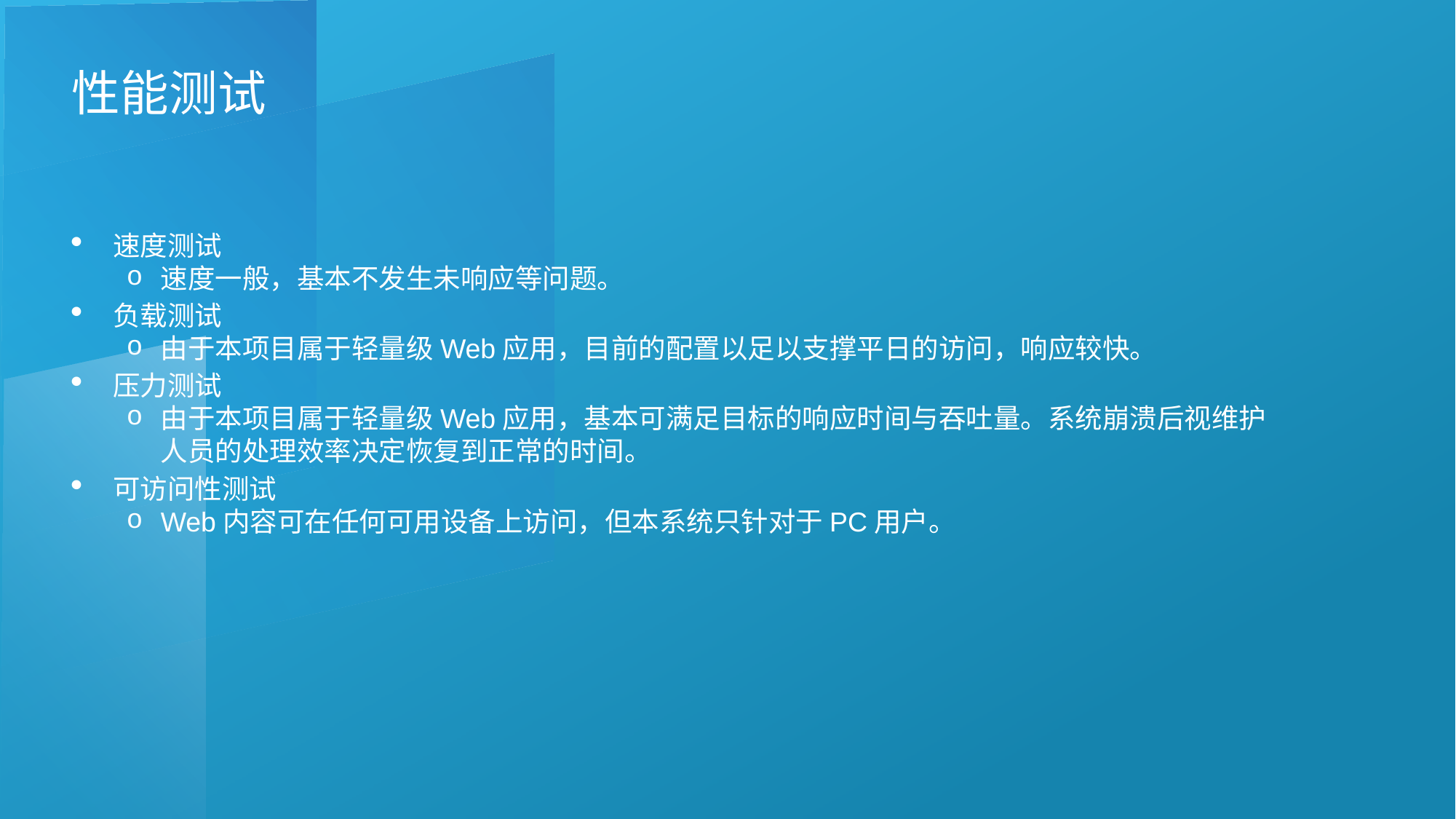

性能测试
速度测试
速度一般，基本不发生未响应等问题。
负载测试
由于本项目属于轻量级Web应用，目前的配置以足以支撑平日的访问，响应较快。
压力测试
由于本项目属于轻量级Web应用，基本可满足目标的响应时间与吞吐量。系统崩溃后视维护人员的处理效率决定恢复到正常的时间。
可访问性测试
Web内容可在任何可用设备上访问，但本系统只针对于PC用户。